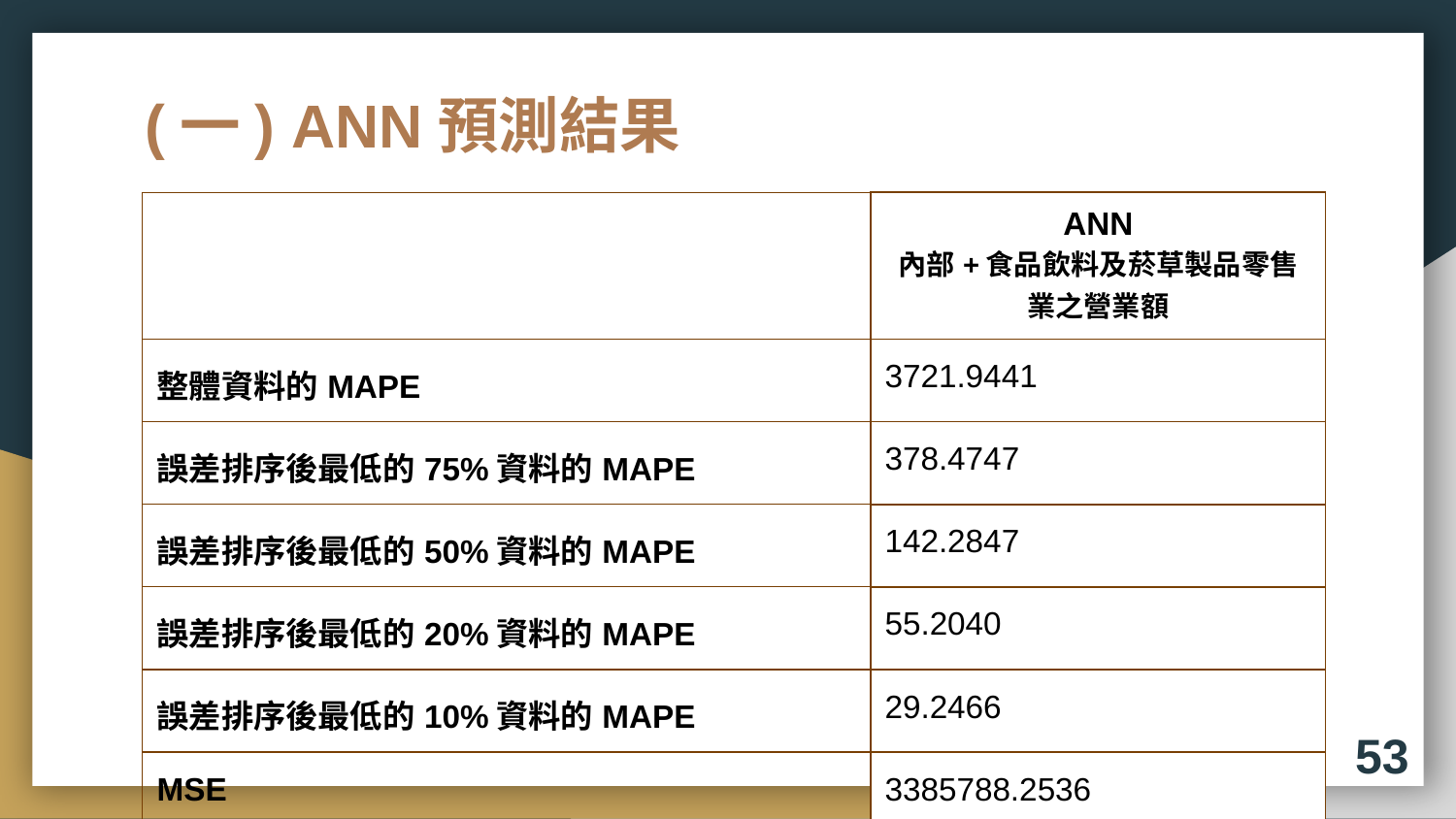

# (一) ANN預測結果
|  | ANN 內部+食品飲料及菸草製品零售業之營業額 |
| --- | --- |
| 整體資料的MAPE | 3721.9441 |
| 誤差排序後最低的75%資料的MAPE | 378.4747 |
| 誤差排序後最低的50%資料的MAPE | 142.2847 |
| 誤差排序後最低的20%資料的MAPE | 55.2040 |
| 誤差排序後最低的10%資料的MAPE | 29.2466 |
| MSE | 3385788.2536 |
53